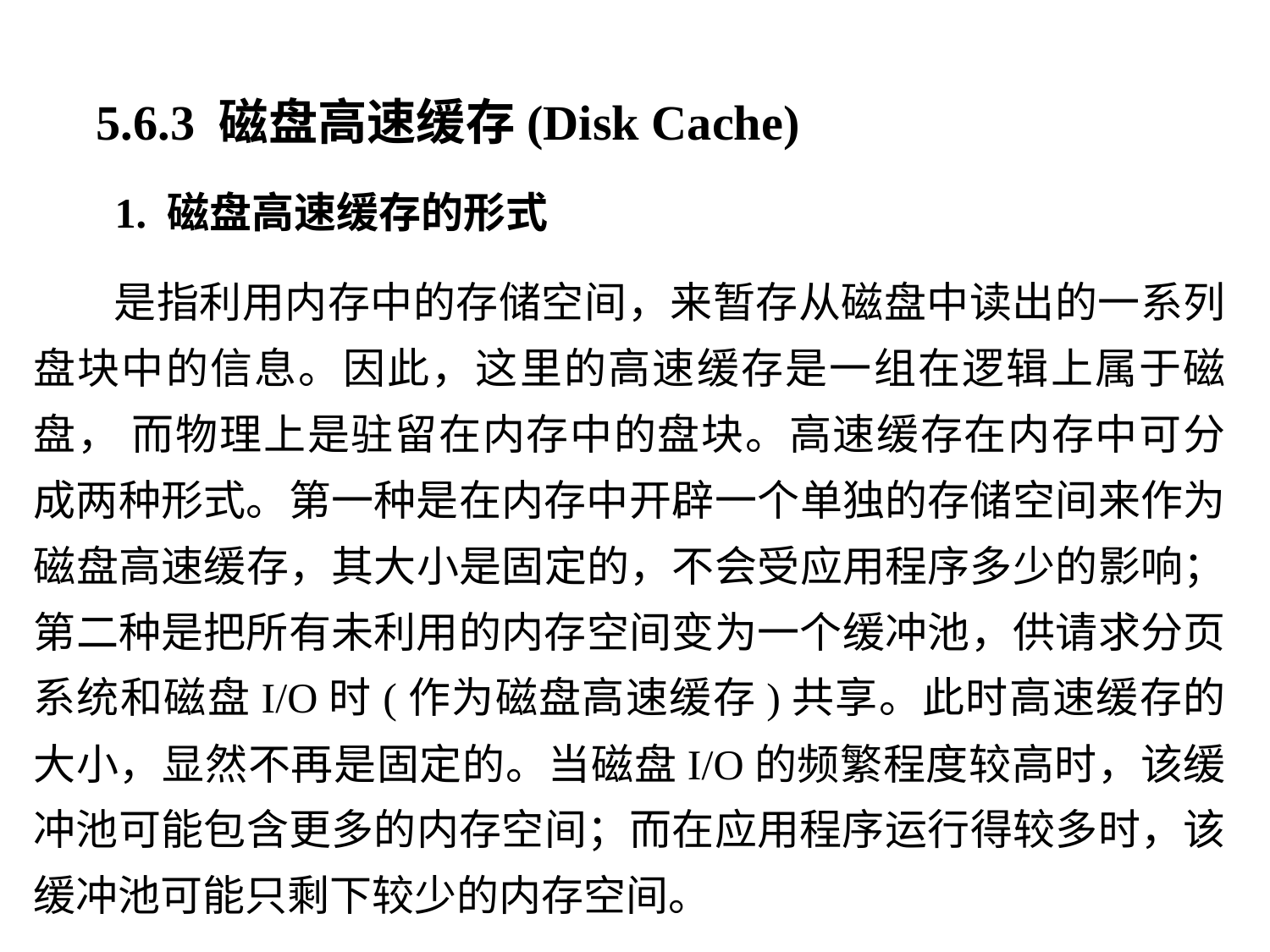

5.6.3 磁盘高速缓存(Disk Cache)
1. 磁盘高速缓存的形式
       是指利用内存中的存储空间，来暂存从磁盘中读出的一系列盘块中的信息。因此，这里的高速缓存是一组在逻辑上属于磁盘， 而物理上是驻留在内存中的盘块。高速缓存在内存中可分成两种形式。第一种是在内存中开辟一个单独的存储空间来作为磁盘高速缓存，其大小是固定的，不会受应用程序多少的影响；第二种是把所有未利用的内存空间变为一个缓冲池，供请求分页系统和磁盘I/O时(作为磁盘高速缓存)共享。此时高速缓存的大小，显然不再是固定的。当磁盘I/O的频繁程度较高时，该缓冲池可能包含更多的内存空间；而在应用程序运行得较多时，该缓冲池可能只剩下较少的内存空间。